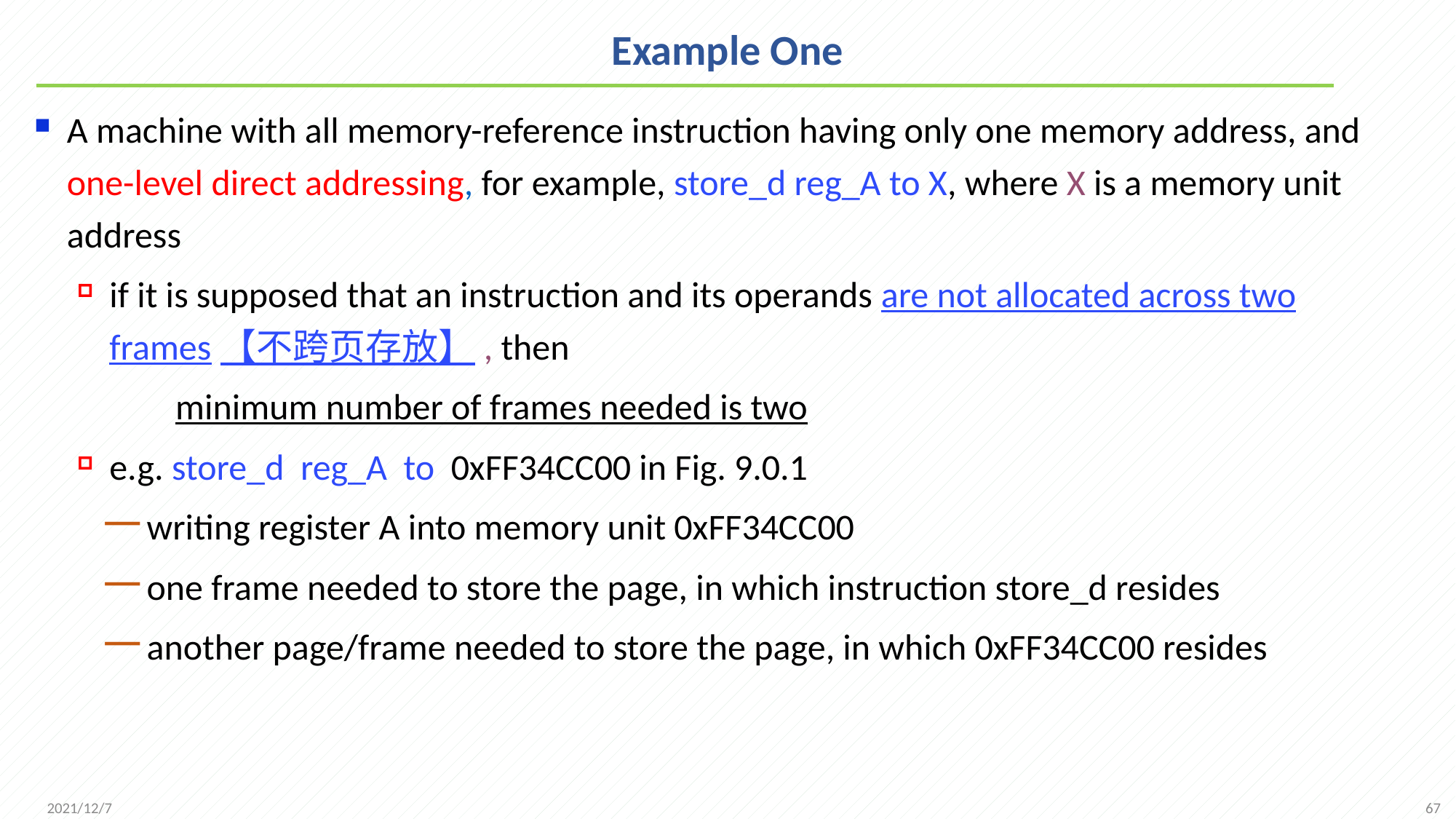

# Example One
A machine with all memory-reference instruction having only one memory address, and one-level direct addressing, for example, store_d reg_A to X, where X is a memory unit address
if it is supposed that an instruction and its operands are not allocated across two frames【不跨页存放】, then
            minimum number of frames needed is two
e.g. store_d  reg_A  to  0xFF34CC00 in Fig. 9.0.1
writing register A into memory unit 0xFF34CC00
one frame needed to store the page, in which instruction store_d resides
another page/frame needed to store the page, in which 0xFF34CC00 resides

67
2021/12/7